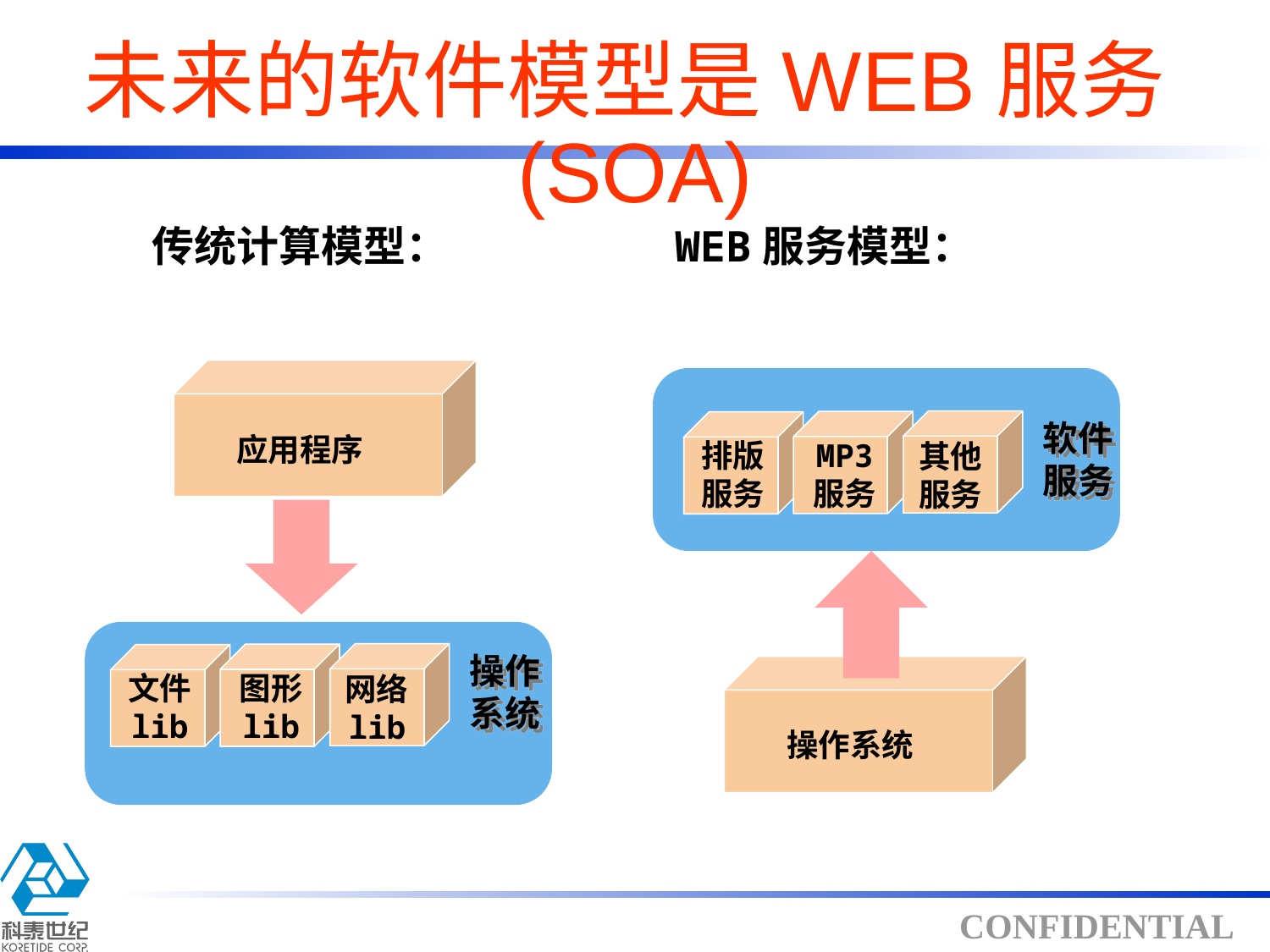

# 未来的软件模型是WEB服务(SOA)
传统计算模型：

应用程序

操作系统

网络lib

图形
lib

文件
lib
WEB服务模型：

软件服务

其他
服务

MP3
服务

排版
服务

操作系统